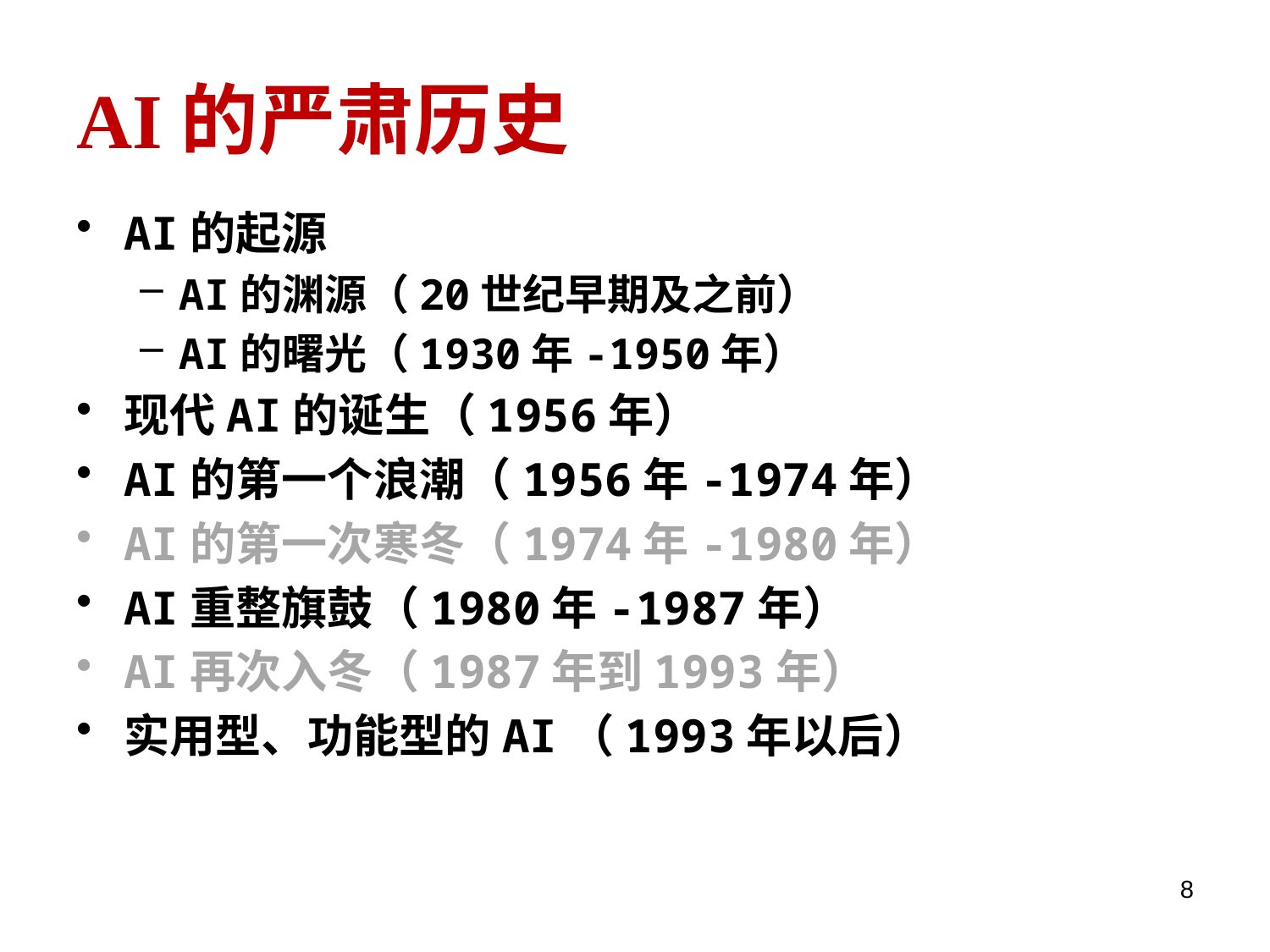

# AI的严肃历史
AI的起源
AI的渊源（20世纪早期及之前）
AI的曙光（1930年-1950年）
现代AI的诞生（1956年）
AI的第一个浪潮（1956年-1974年）
AI的第一次寒冬（1974年-1980年）
AI重整旗鼓（1980年-1987年）
AI再次入冬（1987年到1993年）
实用型、功能型的AI（1993年以后）
8